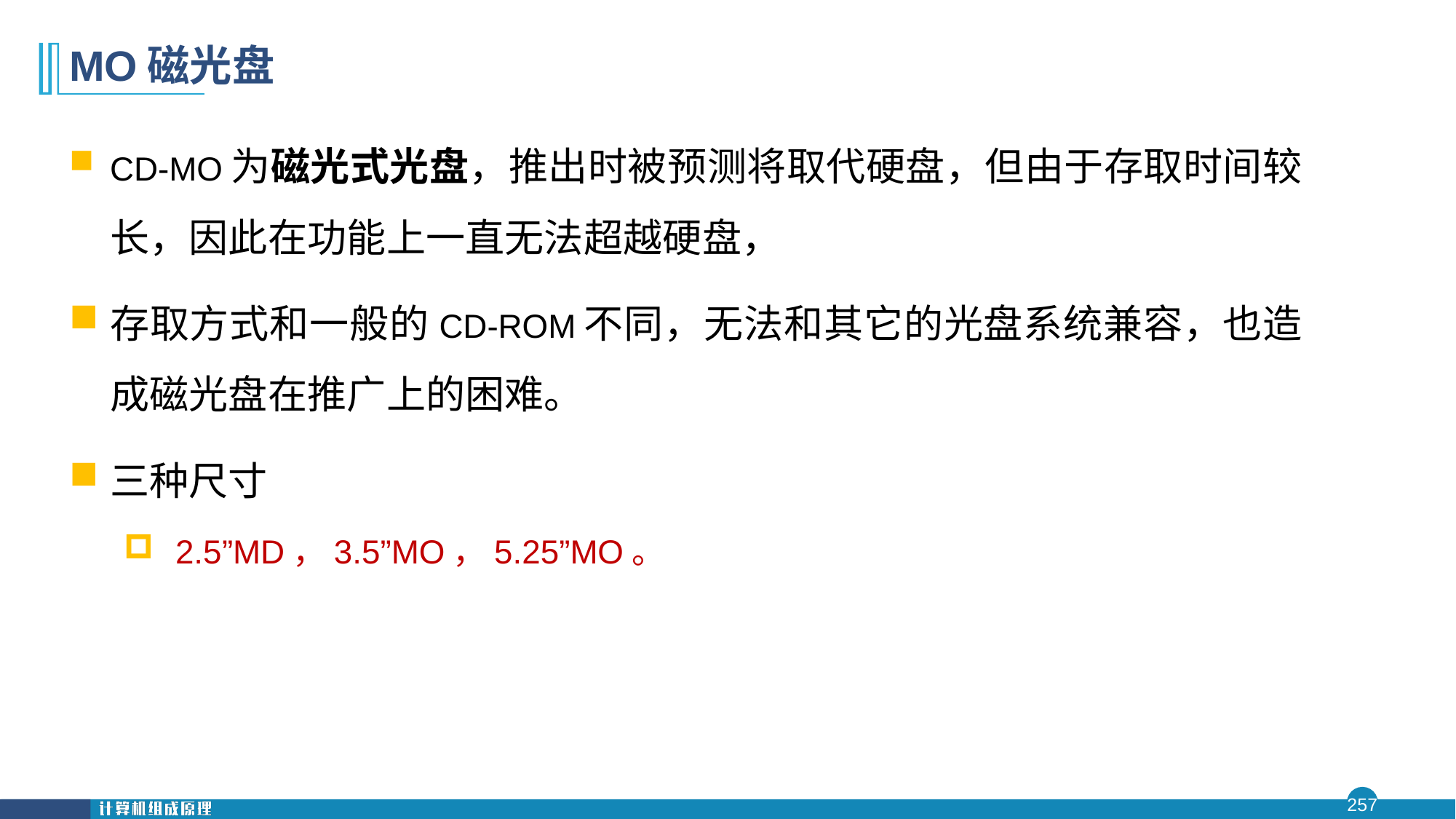

# MO磁光盘
CD-MO为磁光式光盘，推出时被预测将取代硬盘，但由于存取时间较长，因此在功能上一直无法超越硬盘，
存取方式和一般的CD-ROM不同，无法和其它的光盘系统兼容，也造成磁光盘在推广上的困难。
三种尺寸
 2.5”MD，3.5”MO，5.25”MO。